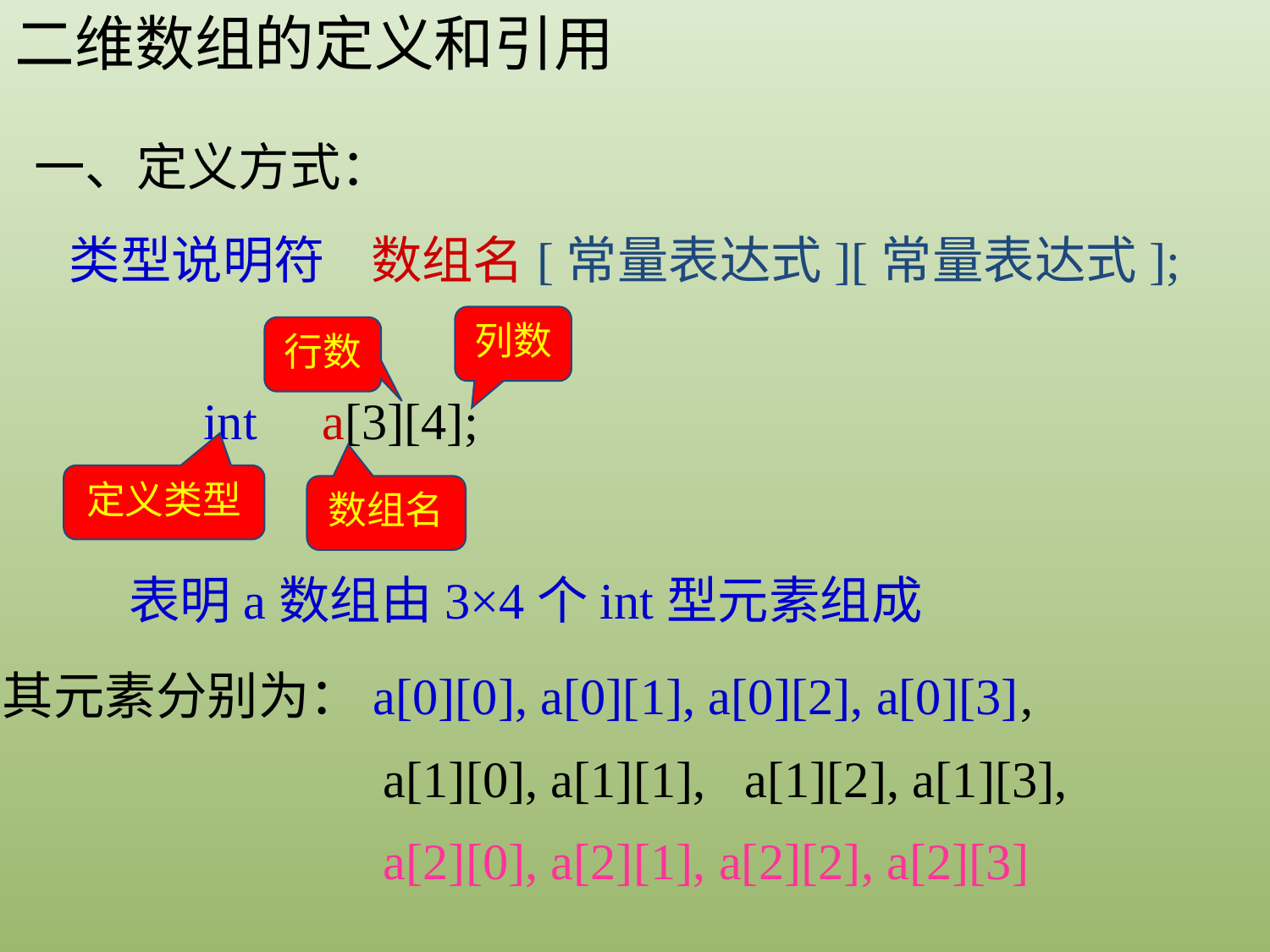

二维数组的定义和引用
一、定义方式：
  类型说明符    数组名[常量表达式][常量表达式];
列数
行数
int     a[3][4];
定义类型
数组名
表明a数组由3×4个int型元素组成
其元素分别为：a[0][0], a[0][1], a[0][2], a[0][3],
			a[1][0], a[1][1],   a[1][2], a[1][3],
 			a[2][0], a[2][1], a[2][2], a[2][3]
301